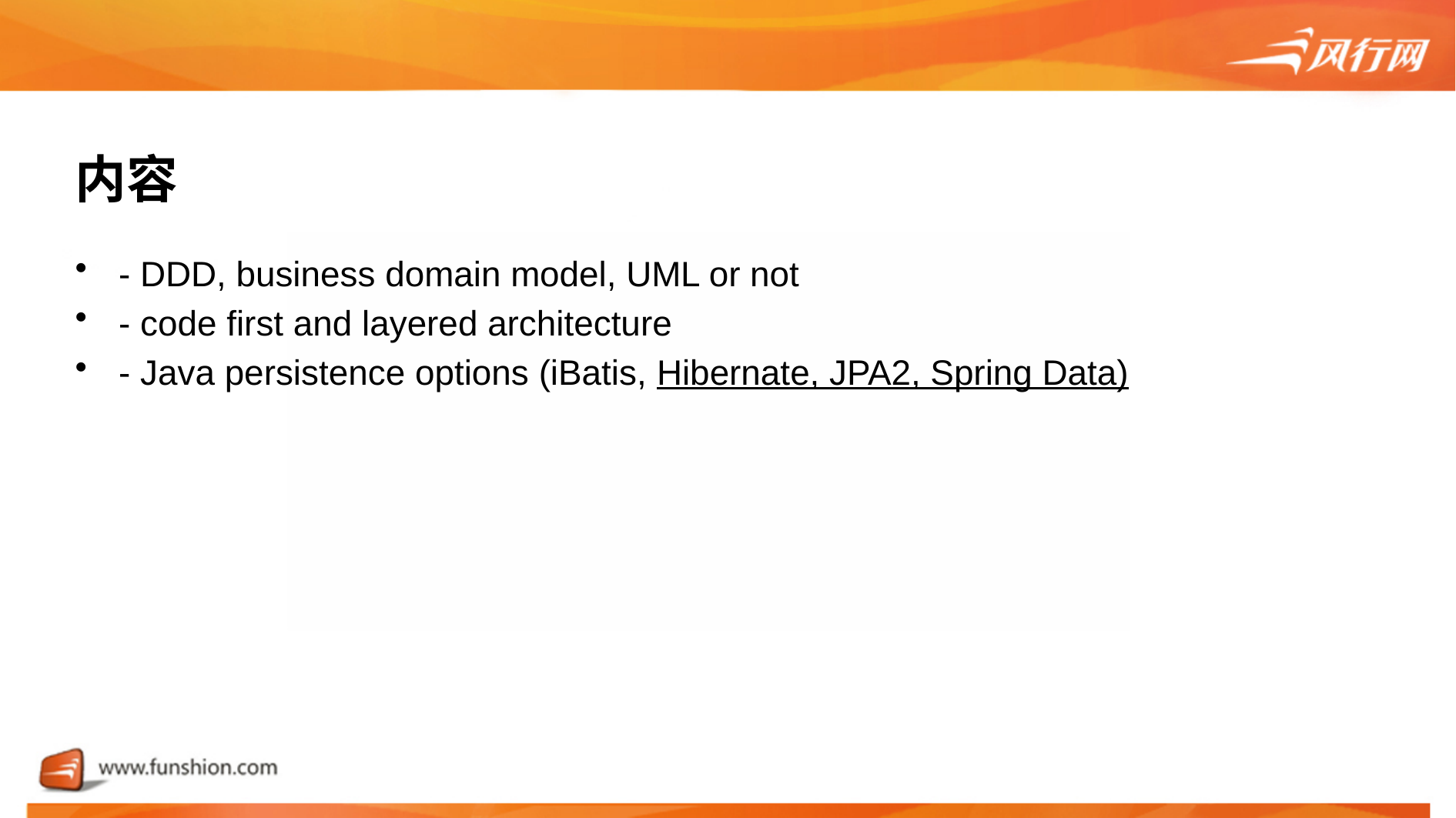

# 内容
- DDD, business domain model, UML or not
- code first and layered architecture
- Java persistence options (iBatis, Hibernate, JPA2, Spring Data)